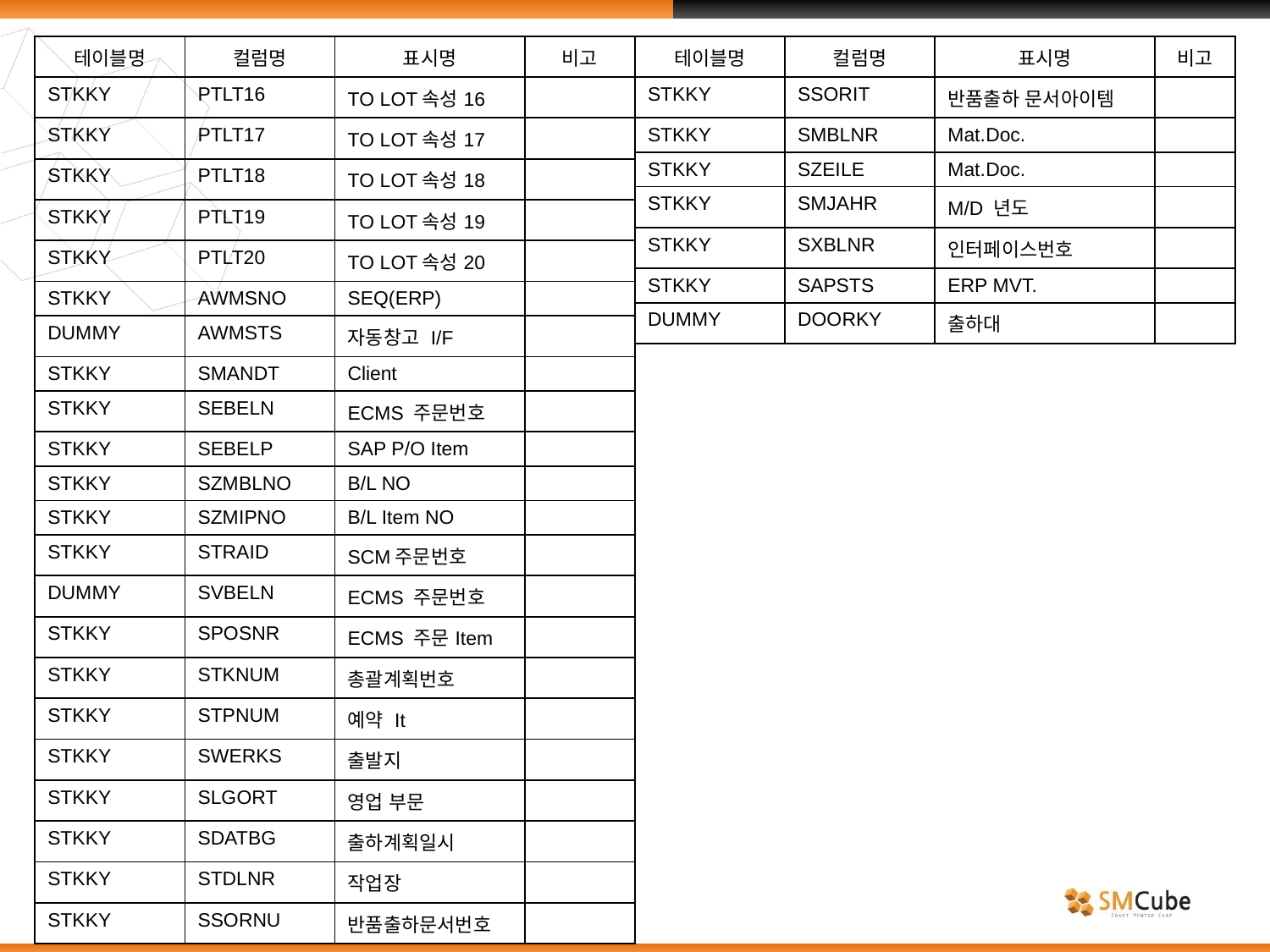

| 테이블명 | 컬럼명 | 표시명 | 비고 |
| --- | --- | --- | --- |
| STKKY | PTLT16 | TO LOT속성16 |  |
| STKKY | PTLT17 | TO LOT속성17 |  |
| STKKY | PTLT18 | TO LOT속성18 |  |
| STKKY | PTLT19 | TO LOT속성19 |  |
| STKKY | PTLT20 | TO LOT속성20 |  |
| STKKY | AWMSNO | SEQ(ERP) |  |
| DUMMY | AWMSTS | 자동창고 I/F |  |
| STKKY | SMANDT | Client |  |
| STKKY | SEBELN | ECMS 주문번호 |  |
| STKKY | SEBELP | SAP P/O Item |  |
| STKKY | SZMBLNO | B/L NO |  |
| STKKY | SZMIPNO | B/L Item NO |  |
| STKKY | STRAID | SCM주문번호 |  |
| DUMMY | SVBELN | ECMS 주문번호 |  |
| STKKY | SPOSNR | ECMS 주문Item |  |
| STKKY | STKNUM | 총괄계획번호 |  |
| STKKY | STPNUM | 예약 It |  |
| STKKY | SWERKS | 출발지 |  |
| STKKY | SLGORT | 영업 부문 |  |
| STKKY | SDATBG | 출하계획일시 |  |
| STKKY | STDLNR | 작업장 |  |
| STKKY | SSORNU | 반품출하문서번호 |  |
| 테이블명 | 컬럼명 | 표시명 | 비고 |
| --- | --- | --- | --- |
| STKKY | SSORIT | 반품출하 문서아이템 |  |
| STKKY | SMBLNR | Mat.Doc. |  |
| STKKY | SZEILE | Mat.Doc. |  |
| STKKY | SMJAHR | M/D 년도 |  |
| STKKY | SXBLNR | 인터페이스번호 |  |
| STKKY | SAPSTS | ERP MVT. |  |
| DUMMY | DOORKY | 출하대 |  |